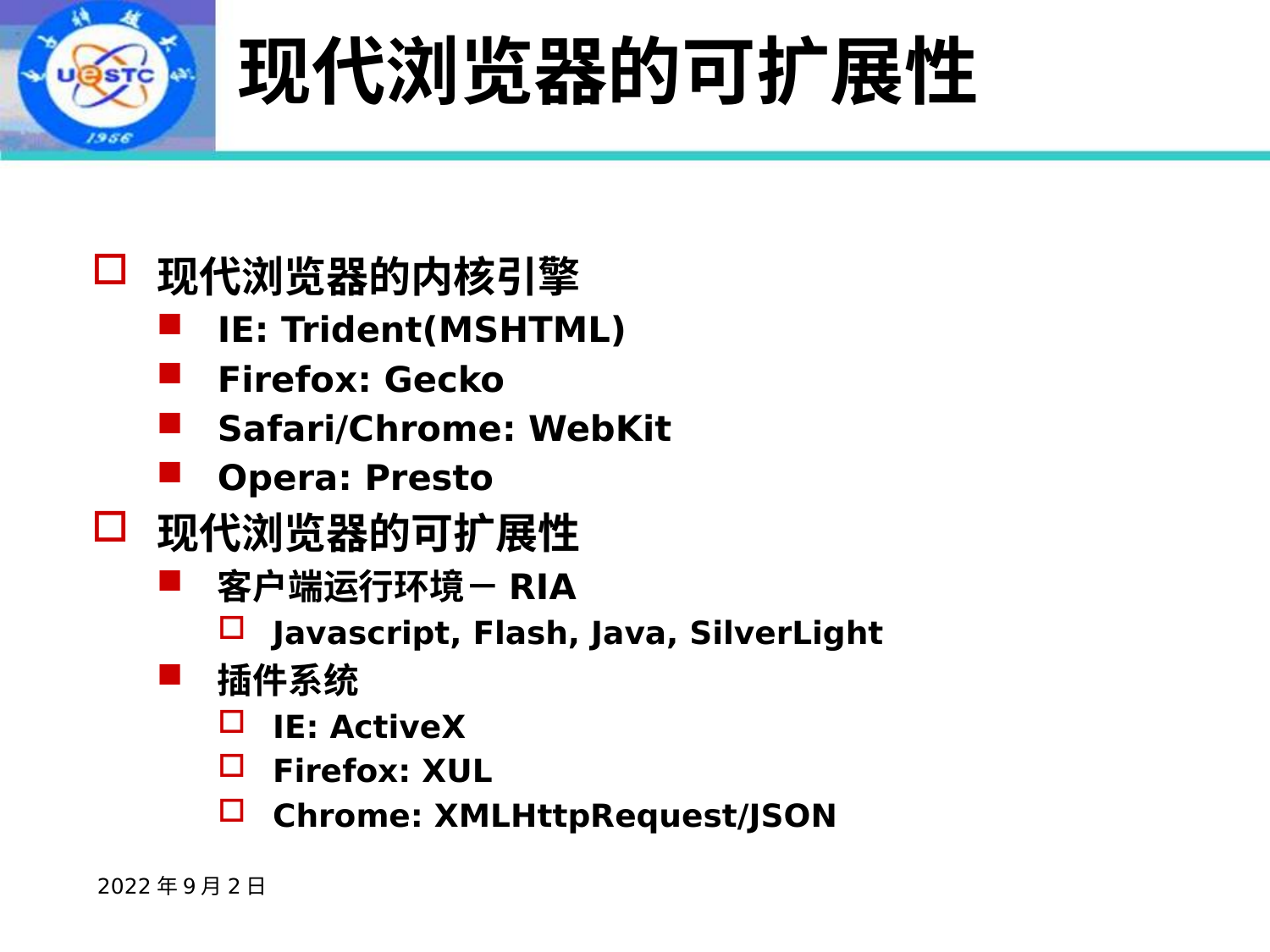

# 现代浏览器的可扩展性
现代浏览器的内核引擎
IE: Trident(MSHTML)
Firefox: Gecko
Safari/Chrome: WebKit
Opera: Presto
现代浏览器的可扩展性
客户端运行环境－RIA
Javascript, Flash, Java, SilverLight
插件系统
IE: ActiveX
Firefox: XUL
Chrome: XMLHttpRequest/JSON
2022年9月2日
12